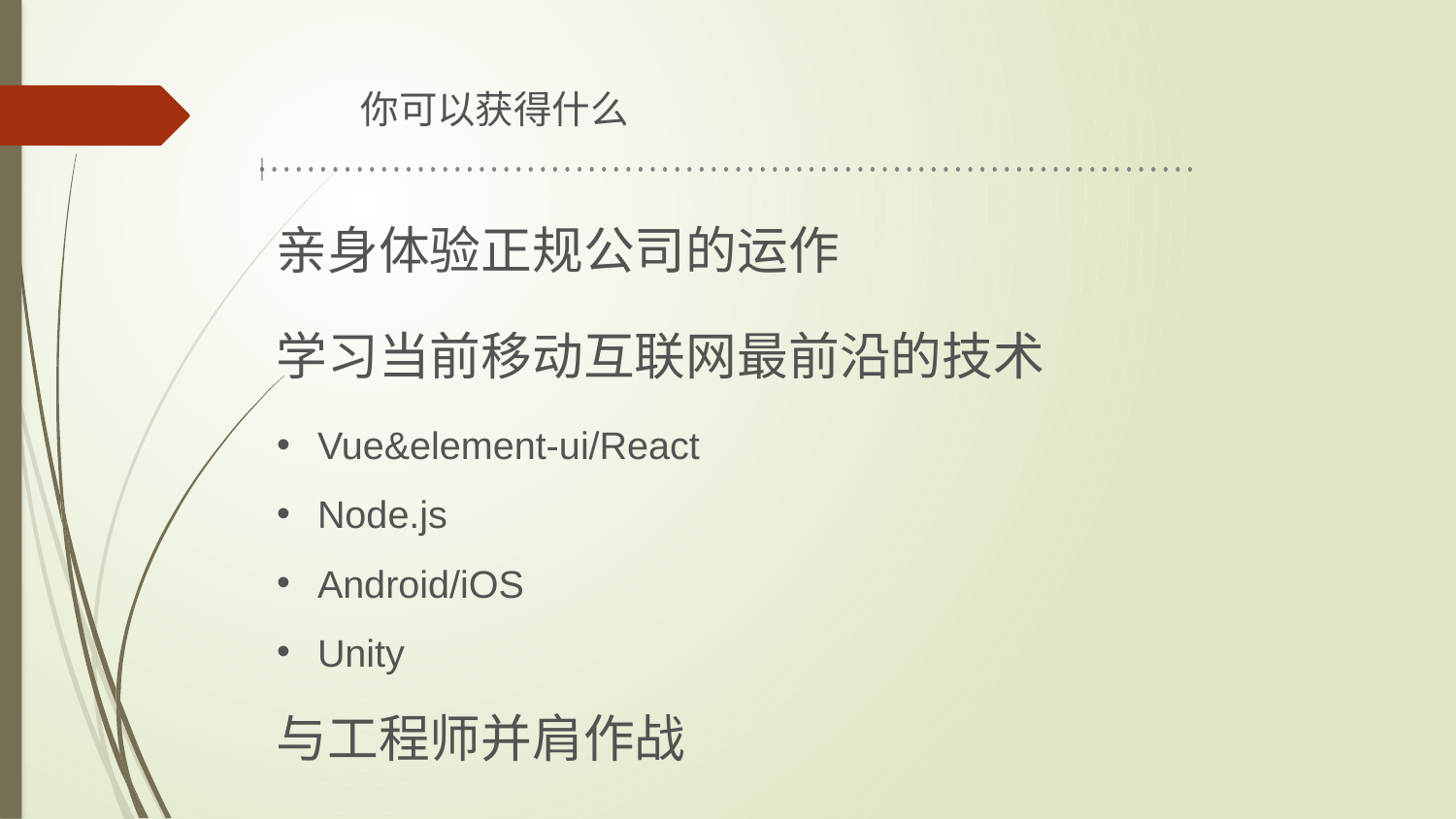

你可以获得什么

亲身体验正规公司的运作
学习当前移动互联网最前沿的技术
Vue&element-ui/React
Node.js
Android/iOS
Unity
与工程师并肩作战